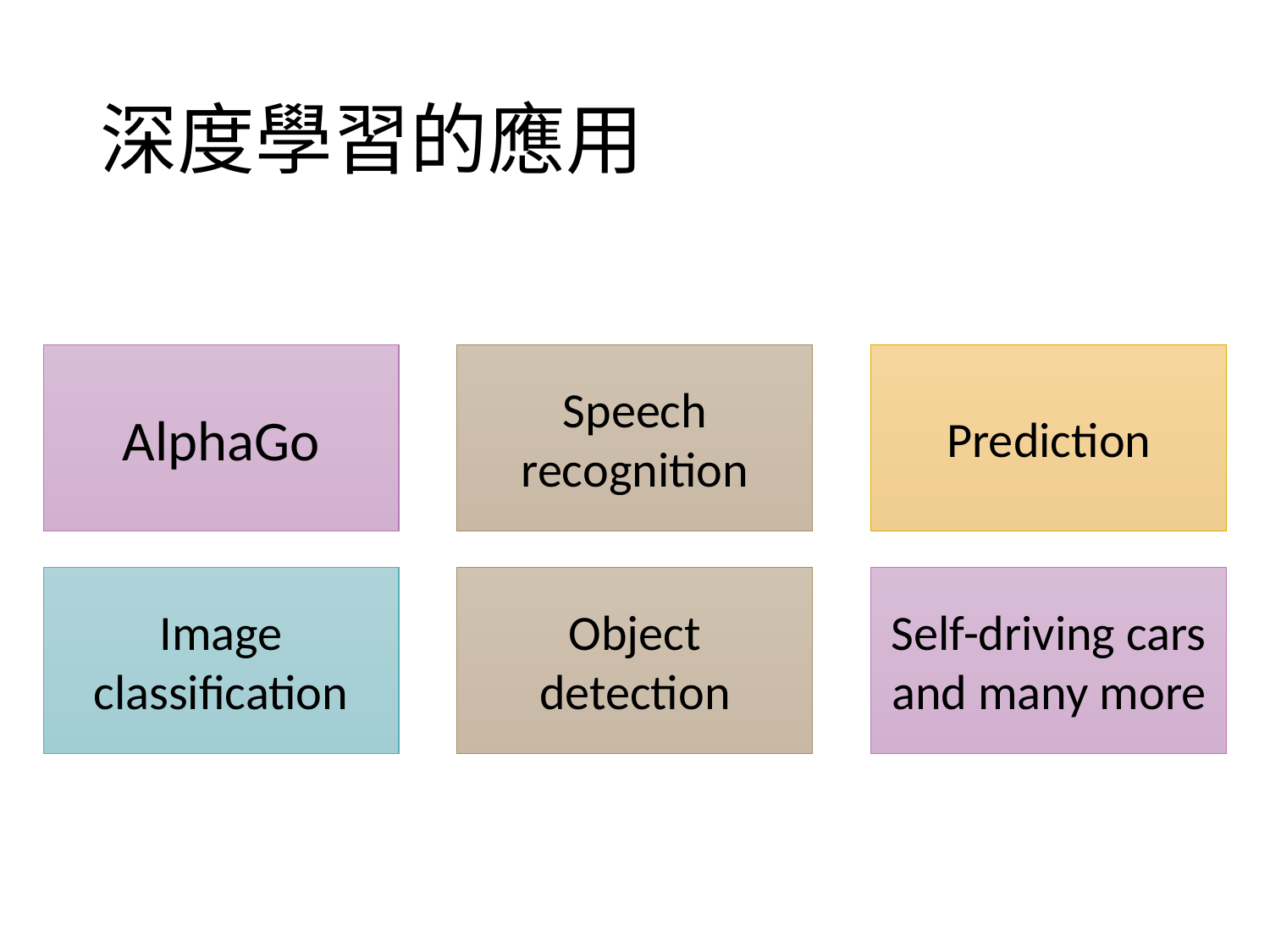

# 深度學習的應用
AlphaGo
Speech
recognition
Prediction
Image classification
Object detection
Self-driving cars and many more